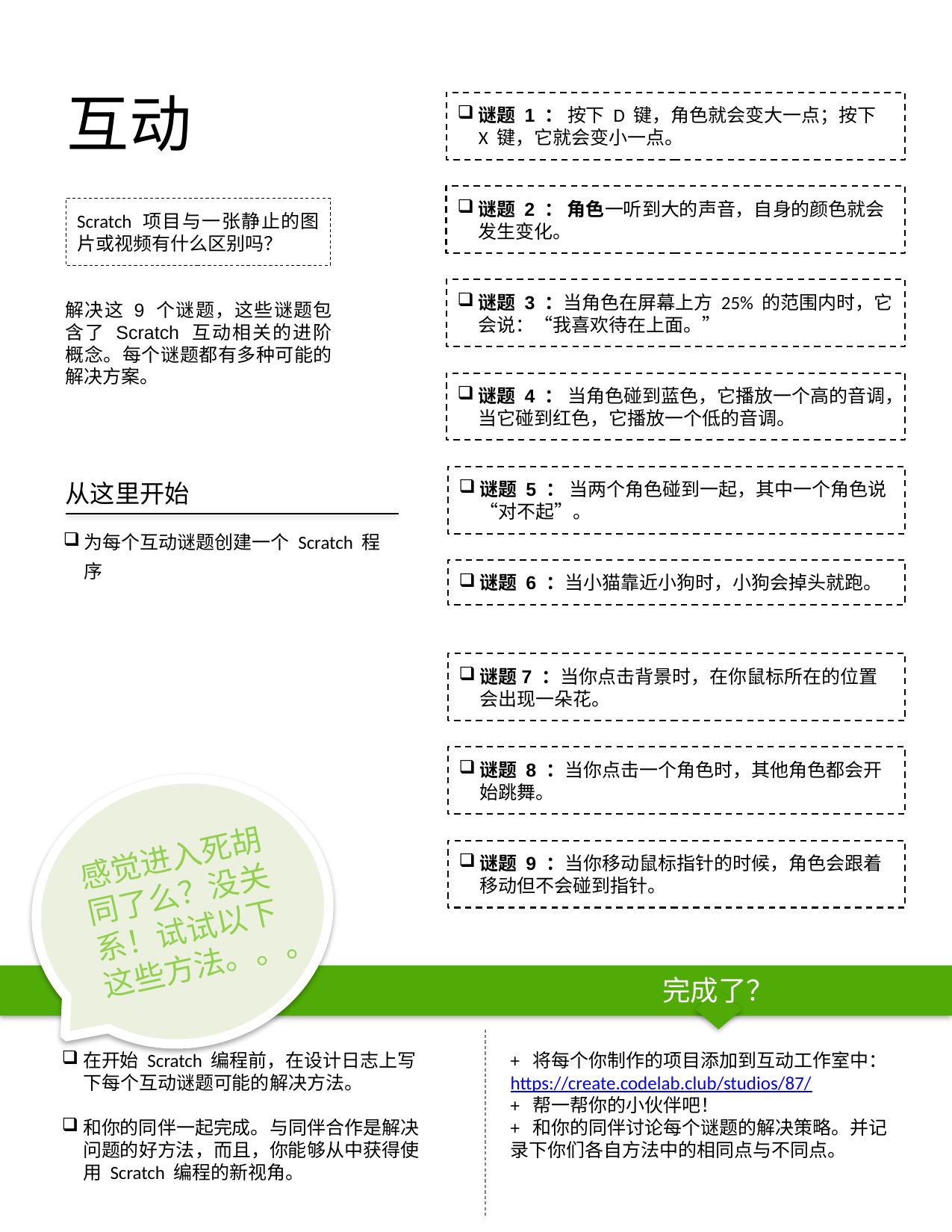

互动
谜题 1 ： 按下 D 键，角色就会变大一点；按下 X 键，它就会变小一点。
谜题 2 ： 角色一听到大的声音，自身的颜色就会发生变化。
Scratch 项目与一张静止的图片或视频有什么区别吗？
解决这 9 个谜题，这些谜题包含了 Scratch 互动相关的进阶概念。每个谜题都有多种可能的解决方案。
谜题 3 ：当角色在屏幕上方 25% 的范围内时，它会说：“我喜欢待在上面。”
谜题 4 ： 当角色碰到蓝色，它播放一个高的音调，当它碰到红色，它播放一个低的音调。
谜题 5 ： 当两个角色碰到一起，其中一个角色说“对不起”。
从这里开始
为每个互动谜题创建一个 Scratch 程序
谜题 6 ：当小猫靠近小狗时，小狗会掉头就跑。
谜题7 ：当你点击背景时，在你鼠标所在的位置会出现一朵花。
谜题 8 ：当你点击一个角色时，其他角色都会开始跳舞。
感觉进入死胡同了么？没关系！试试以下这些方法。。。

完成了？

谜题 9 ：当你移动鼠标指针的时候，角色会跟着移动但不会碰到指针。
在开始 Scratch 编程前，在设计日志上写下每个互动谜题可能的解决方法。

和你的同伴一起完成。与同伴合作是解决问题的好方法，而且，你能够从中获得使用 Scratch 编程的新视角。
+  将每个你制作的项目添加到互动工作室中：https://create.codelab.club/studios/87/
+  帮一帮你的小伙伴吧！
+  和你的同伴讨论每个谜题的解决策略。并记录下你们各自方法中的相同点与不同点。